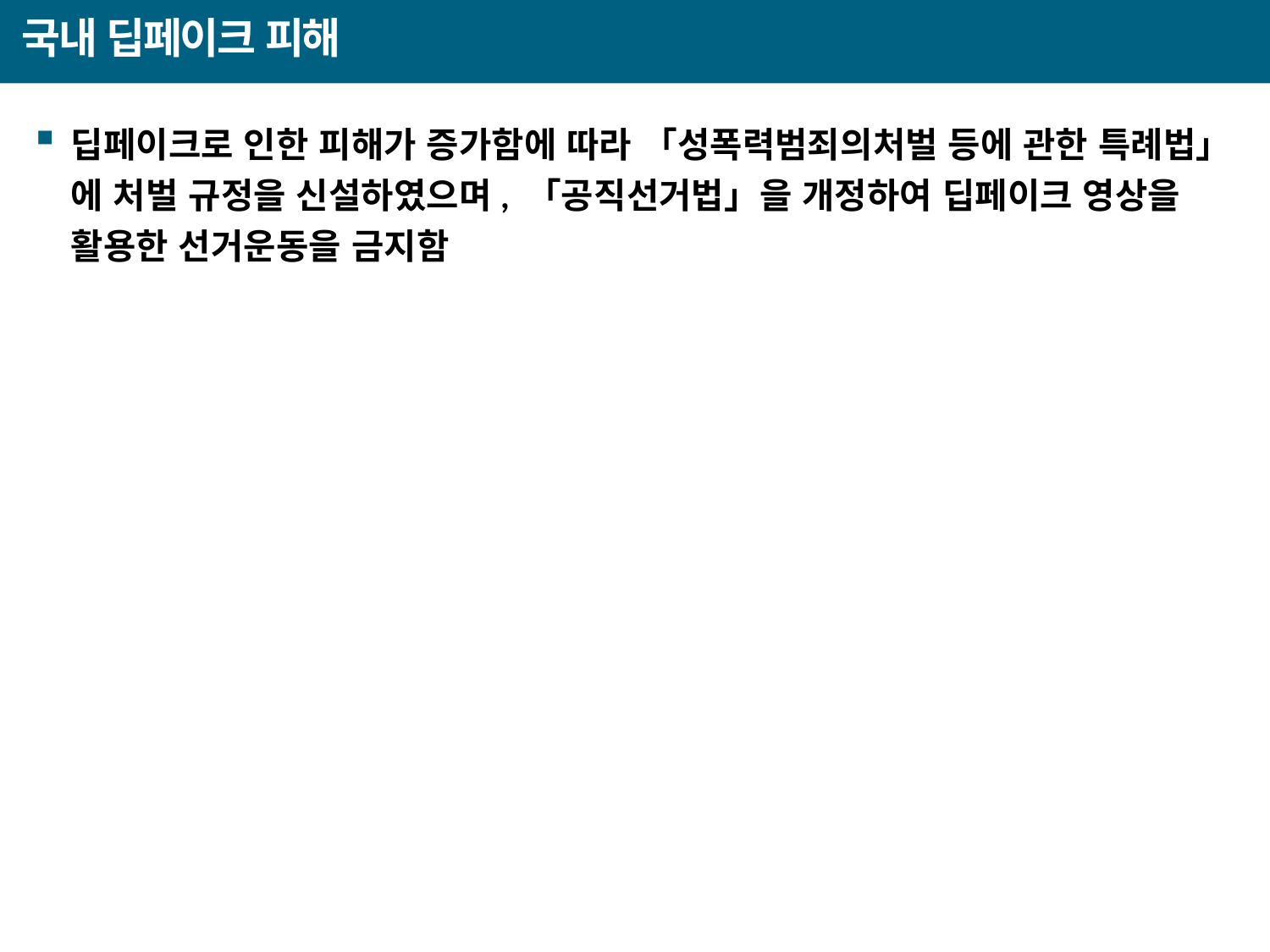

# 국내 딥페이크 피해
딥페이크로 인한 피해가 증가함에 따라 「성폭력범죄의처벌 등에 관한 특례법」에 처벌 규정을 신설하였으며, 「공직선거법」을 개정하여 딥페이크 영상을 활용한 선거운동을 금지함